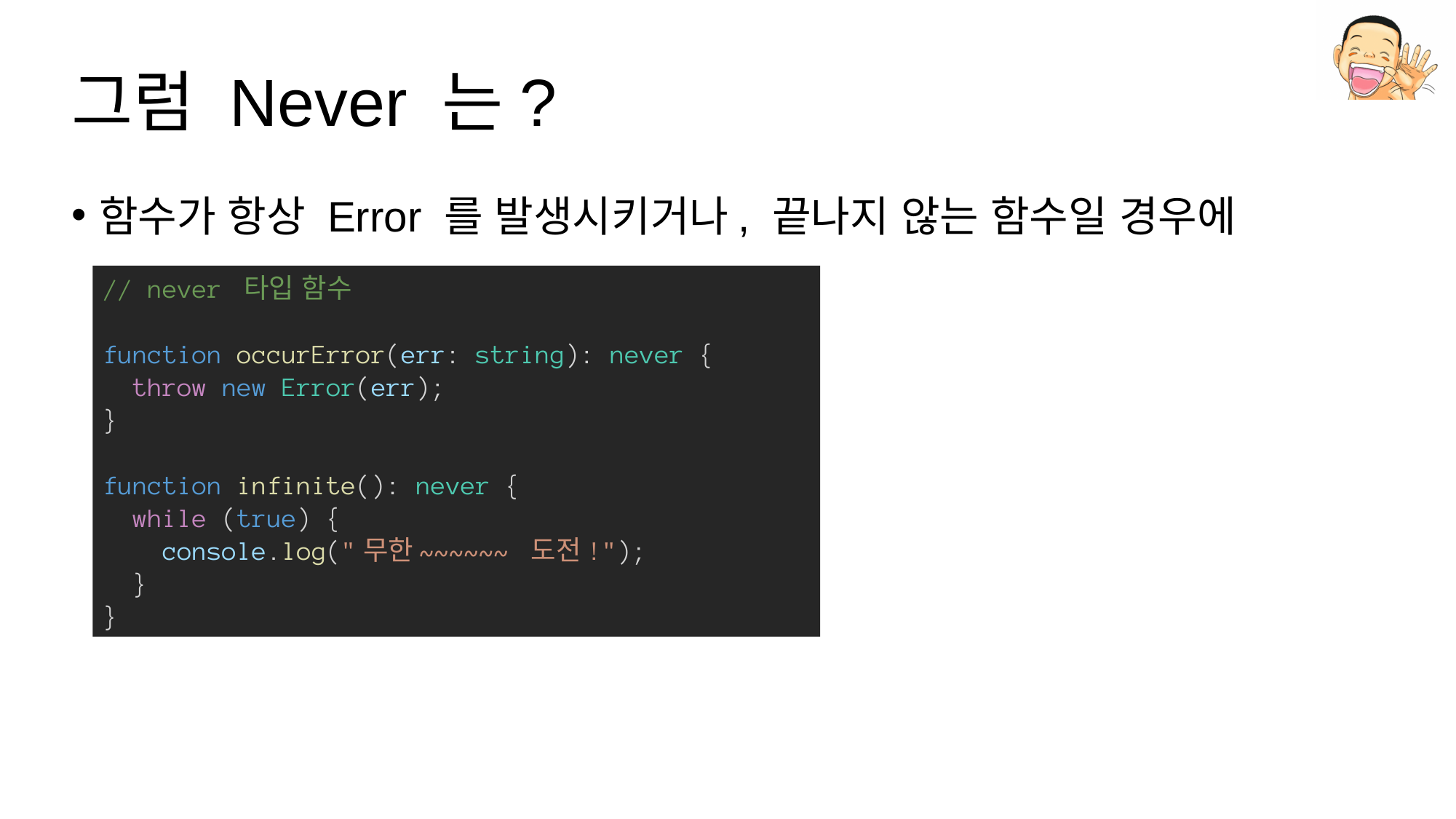

# 그럼 Never 는?
함수가 항상 Error 를 발생시키거나, 끝나지 않는 함수일 경우에 사용합니다!
// never 타입 함수
function occurError(err: string): never {
  throw new Error(err);
}
function infinite(): never {
  while (true) {
    console.log("무한~~~~~~ 도전!");
  }
}